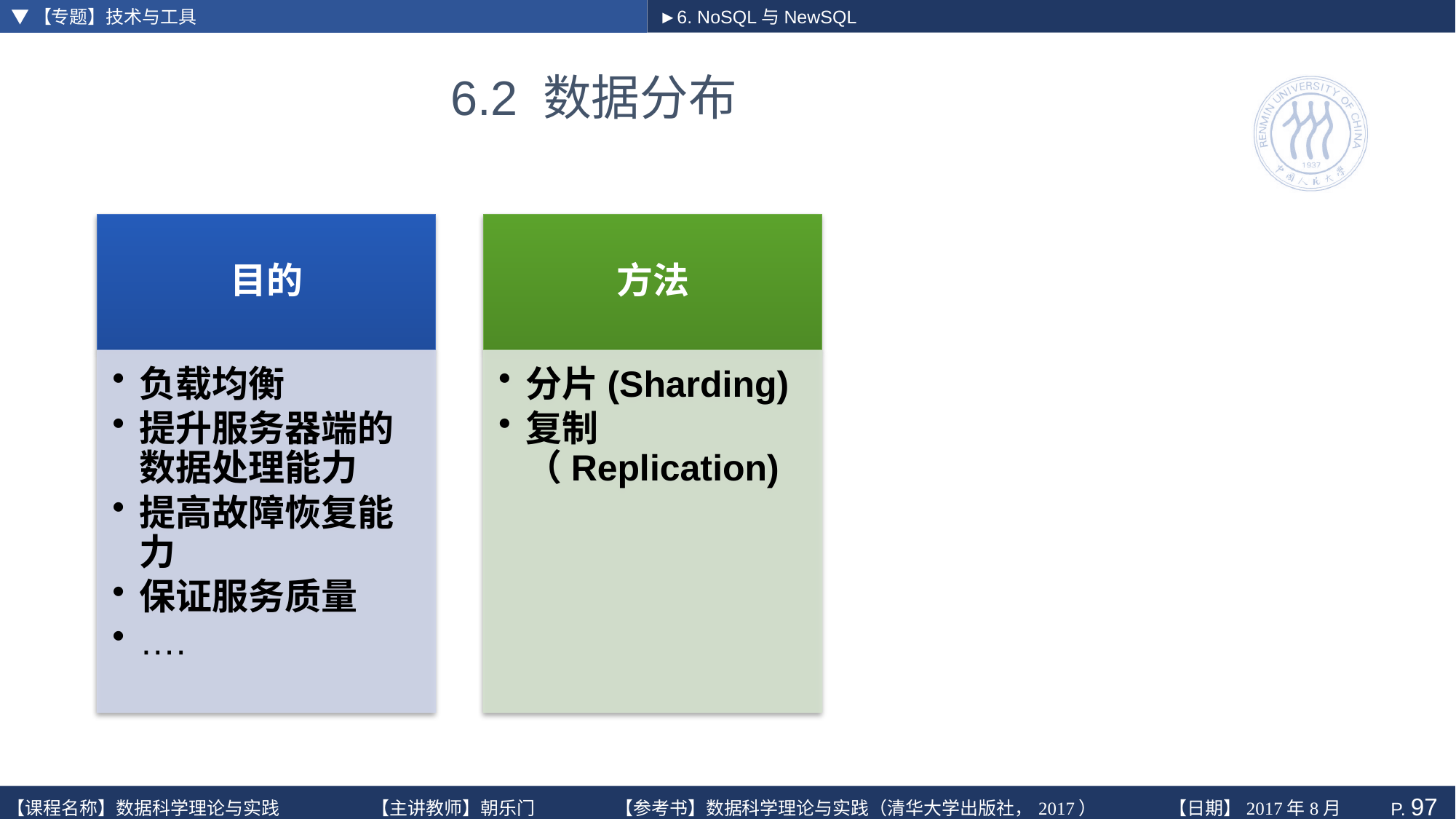

▼【专题】技术与工具
►6. NoSQL与NewSQL
# 6.2 数据分布
目的
负载均衡
提升服务器端的数据处理能力
提高故障恢复能力
保证服务质量
….
方法
分片(Sharding)
复制（Replication)